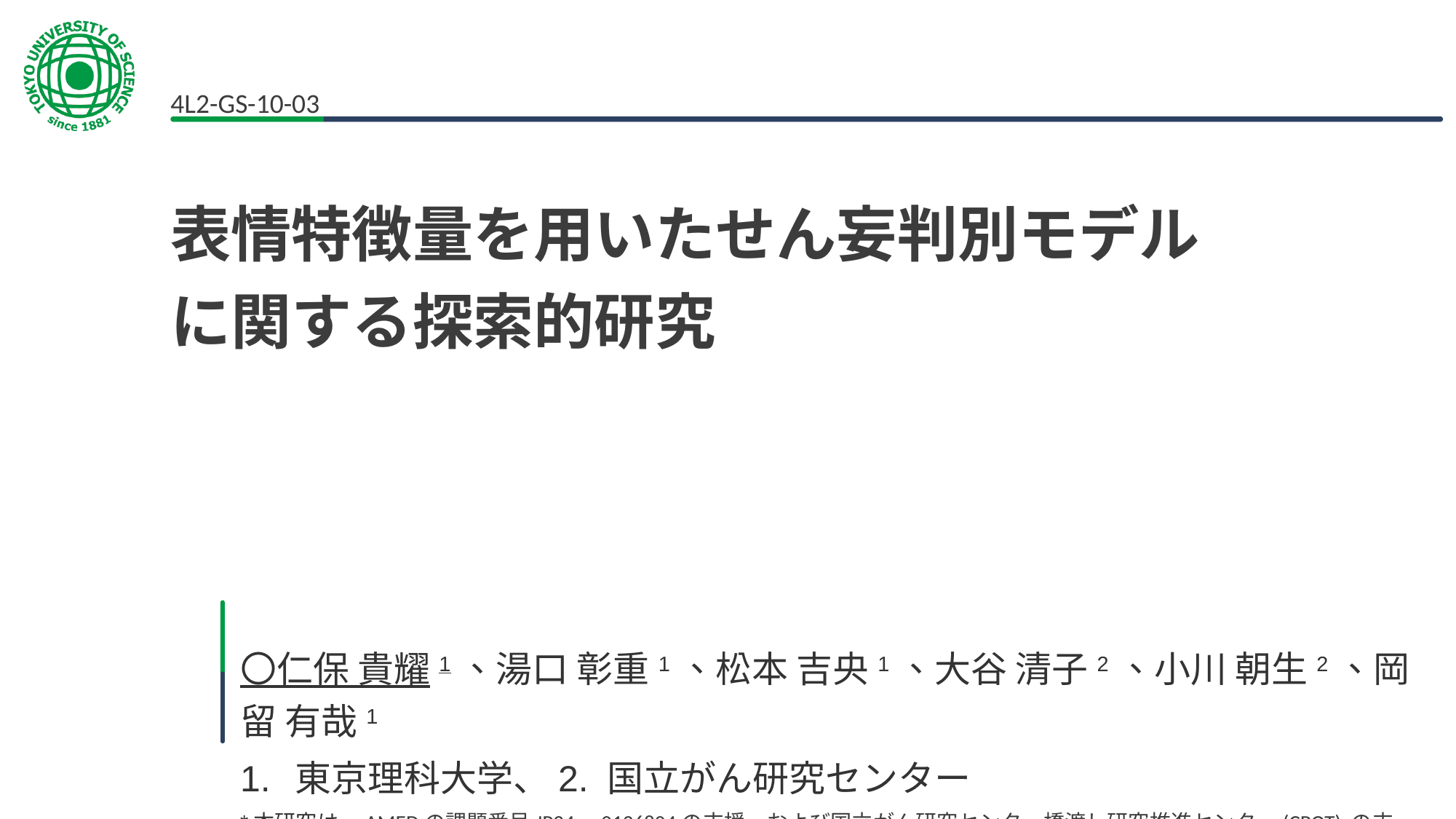

4L2-GS-10-03
# 表情特徴量を用いたせん妄判別モデルに関する探索的研究
〇仁保 貴耀1、湯口 彰重1、松本 吉央1、大谷 清子2、小川 朝生2、岡留 有哉1
東京理科大学、2. 国立がん研究センター
*本研究は、AMEDの課題番号JP24ym0126804の支援、および国立がん研究センター橋渡し研究推進センター(CPOT) の支援を受けて行われたものである。